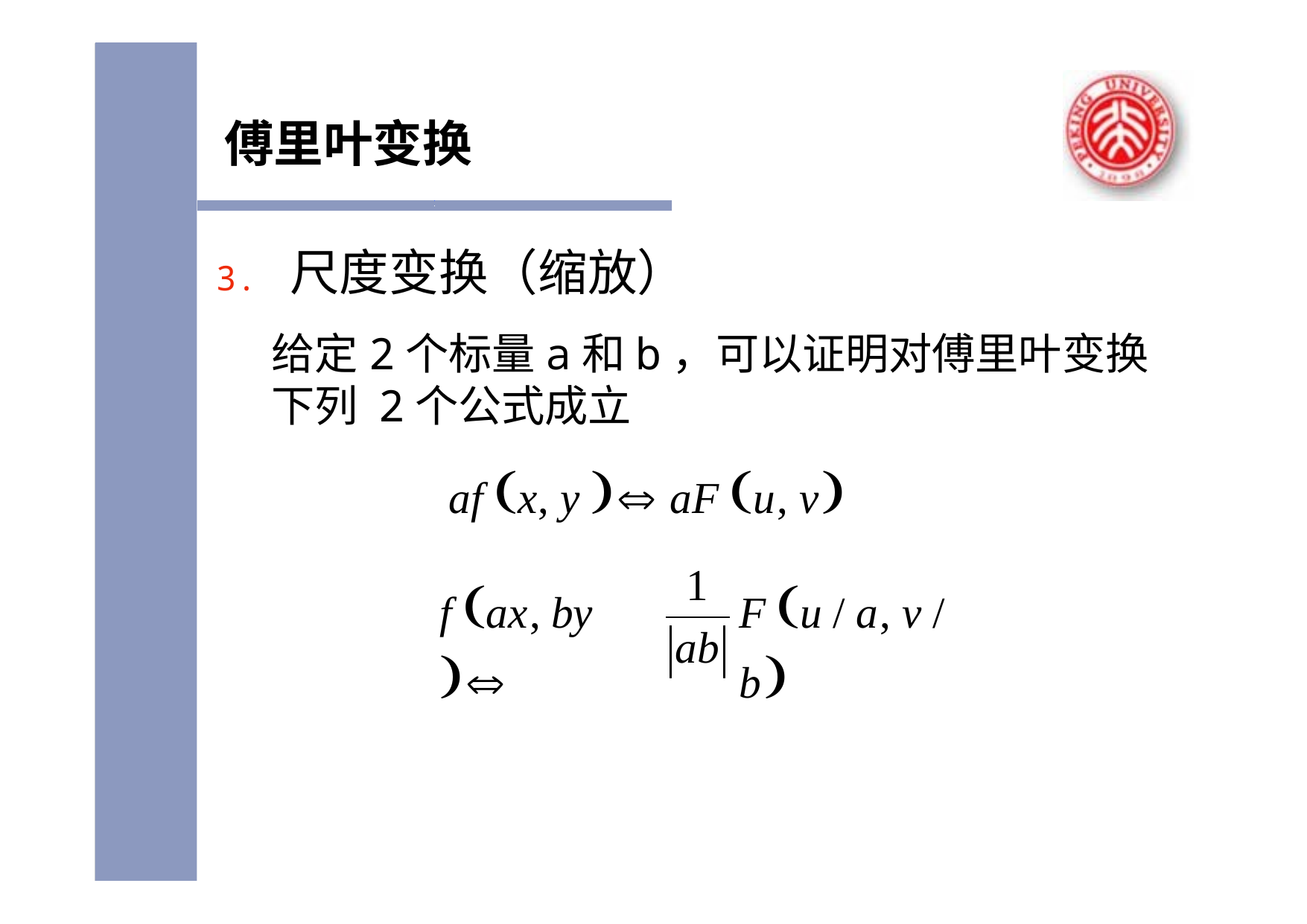

# 傅里叶变换

3. 尺度变换（缩放）
给定2个标量a和b，可以证明对傅里叶变换下列 2个公式成立
af (x, y )⇔ aF (u, v)
1
f (ax, by )⇔
F (u / a, v / b)

ab